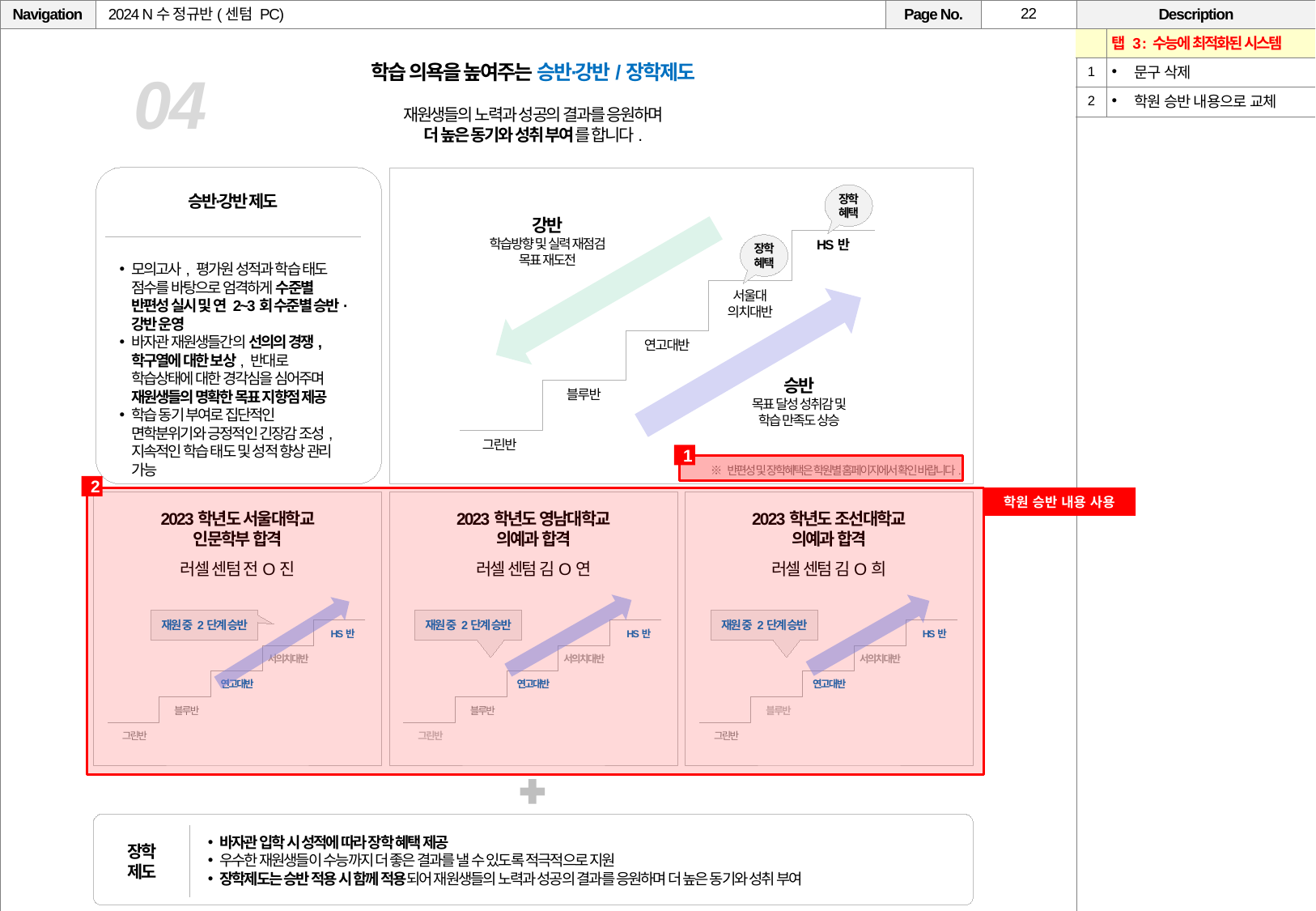

# 2024 N수 정규반(센텀 PC)
|  | 탭 3 : 수능에 최적화된 시스템 |
| --- | --- |
| 1 | 문구 삭제 |
| 2 | 학원 승반 내용으로 교체 |
학습 의욕을 높여주는 승반∙강반/장학제도

재원생들의 노력과 성공의 결과를 응원하며
더 높은 동기와 성취 부여를 합니다.
04

장학
혜택
승반∙강반 제도
강반
학습방향 및 실력 재점검
목표 재도전
HS반

장학
혜택
모의고사, 평가원 성적과 학습 태도 점수를 바탕으로 엄격하게 수준별 반편성 실시 및 연 2~3회 수준별 승반·강반 운영
바자관 재원생들간의 선의의 경쟁, 학구열에 대한 보상, 반대로 학습상태에 대한 경각심을 심어주며 재원생들의 명확한 목표 지향점 제공
학습 동기 부여로 집단적인 면학분위기와 긍정적인 긴장감 조성, 지속적인 학습 태도 및 성적 향상 관리 가능
서울대
의치대반
연고대반
승반
목표 달성 성취감 및
학습 만족도 상승
블루반
그린반
1

※  반편성 및 장학혜택은 학원별 홈페이지에서 확인 바랍니다.
2
학원 승반 내용 사용

2023학년도 서울대학교
인문학부 합격

러셀 센텀 전O진
2023학년도 영남대학교
의예과 합격

러셀 센텀 김O연
2023학년도 조선대학교
의예과 합격

러셀 센텀 김O희

재원 중 2단계 승반
재원 중 2단계 승반
재원 중 2단계 승반
HS반
서의치대반
연고대반
블루반
그린반
HS반
서의치대반
연고대반
블루반
그린반
HS반
서의치대반
연고대반
블루반
그린반

바자관 입학 시 성적에 따라 장학 혜택 제공
우수한 재원생들이 수능까지 더 좋은 결과를 낼 수 있도록 적극적으로 지원
장학제도는 승반 적용 시 함께 적용되어 재원생들의 노력과 성공의 결과를 응원하며 더 높은 동기와 성취 부여
장학
제도